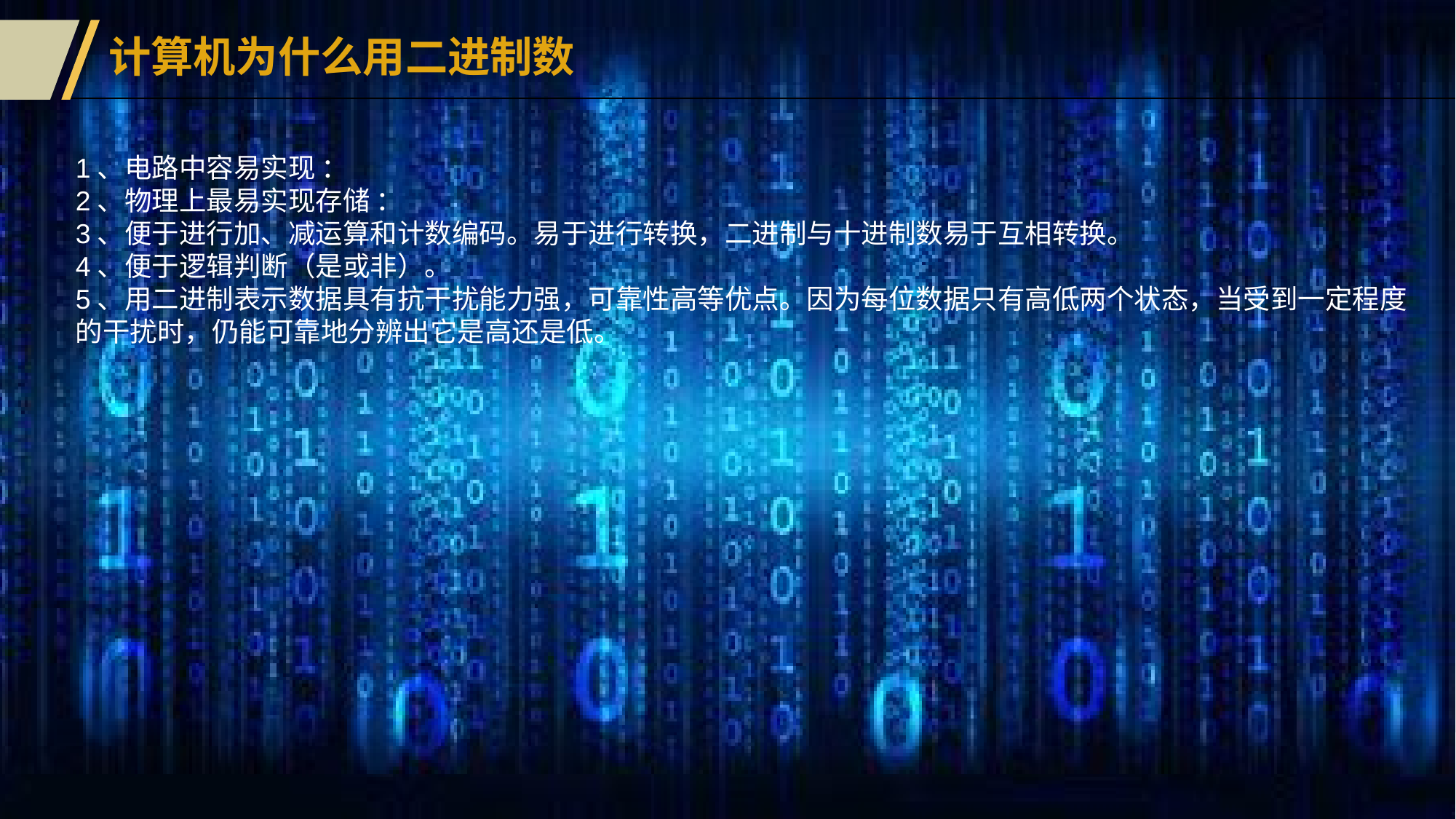

计算机为什么用二进制数
1、电路中容易实现 ：
2、物理上最易实现存储 ：
3、便于进行加、减运算和计数编码。易于进行转换，二进制与十进制数易于互相转换。
4、便于逻辑判断（是或非）。
5、用二进制表示数据具有抗干扰能力强，可靠性高等优点。因为每位数据只有高低两个状态，当受到一定程度的干扰时，仍能可靠地分辨出它是高还是低。